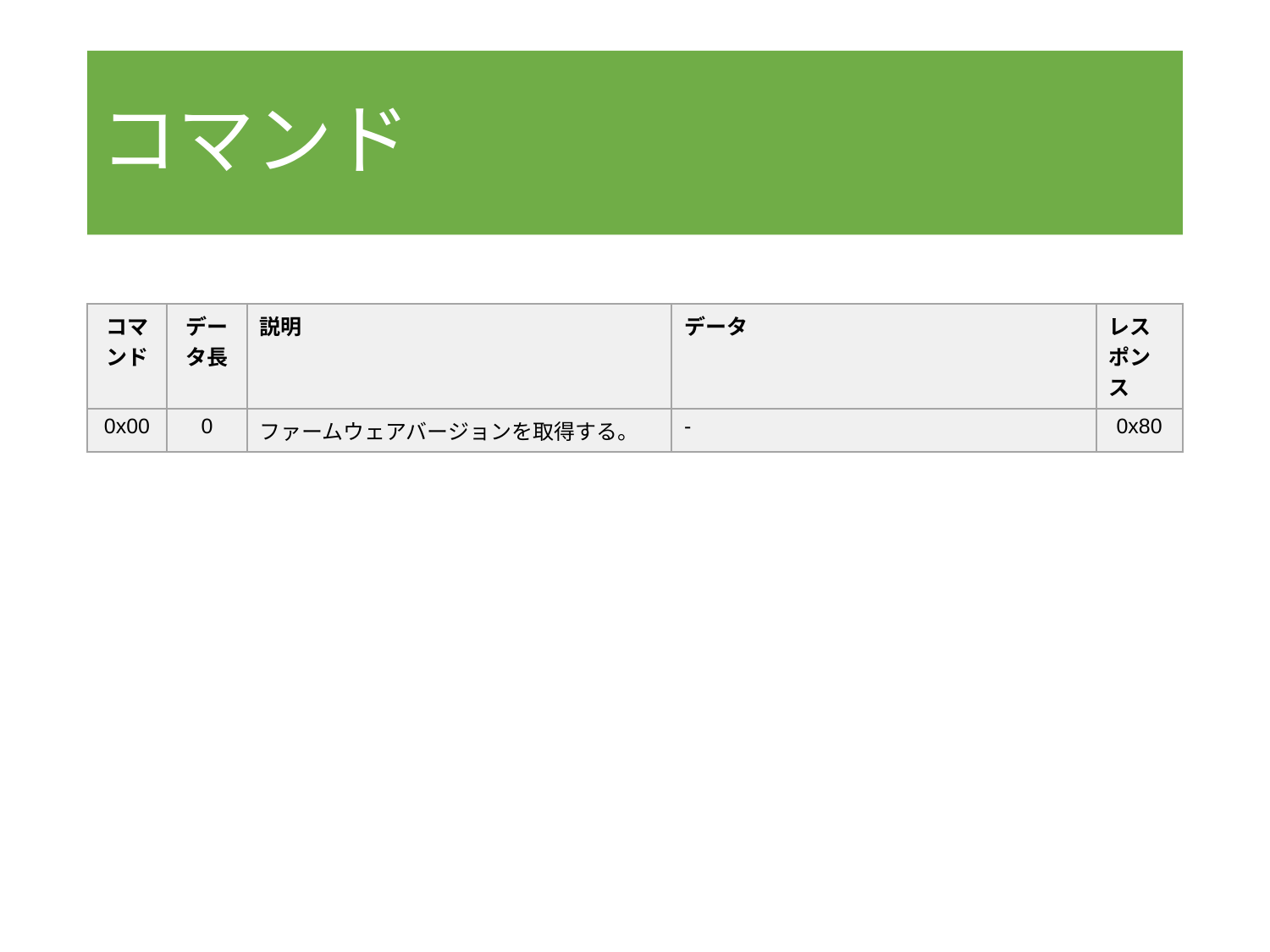

# コマンド
| コマンド | データ長 | 説明 | データ | レスポンス |
| --- | --- | --- | --- | --- |
| 0x00 | 0 | ファームウェアバージョンを取得する。 | - | 0x80 |